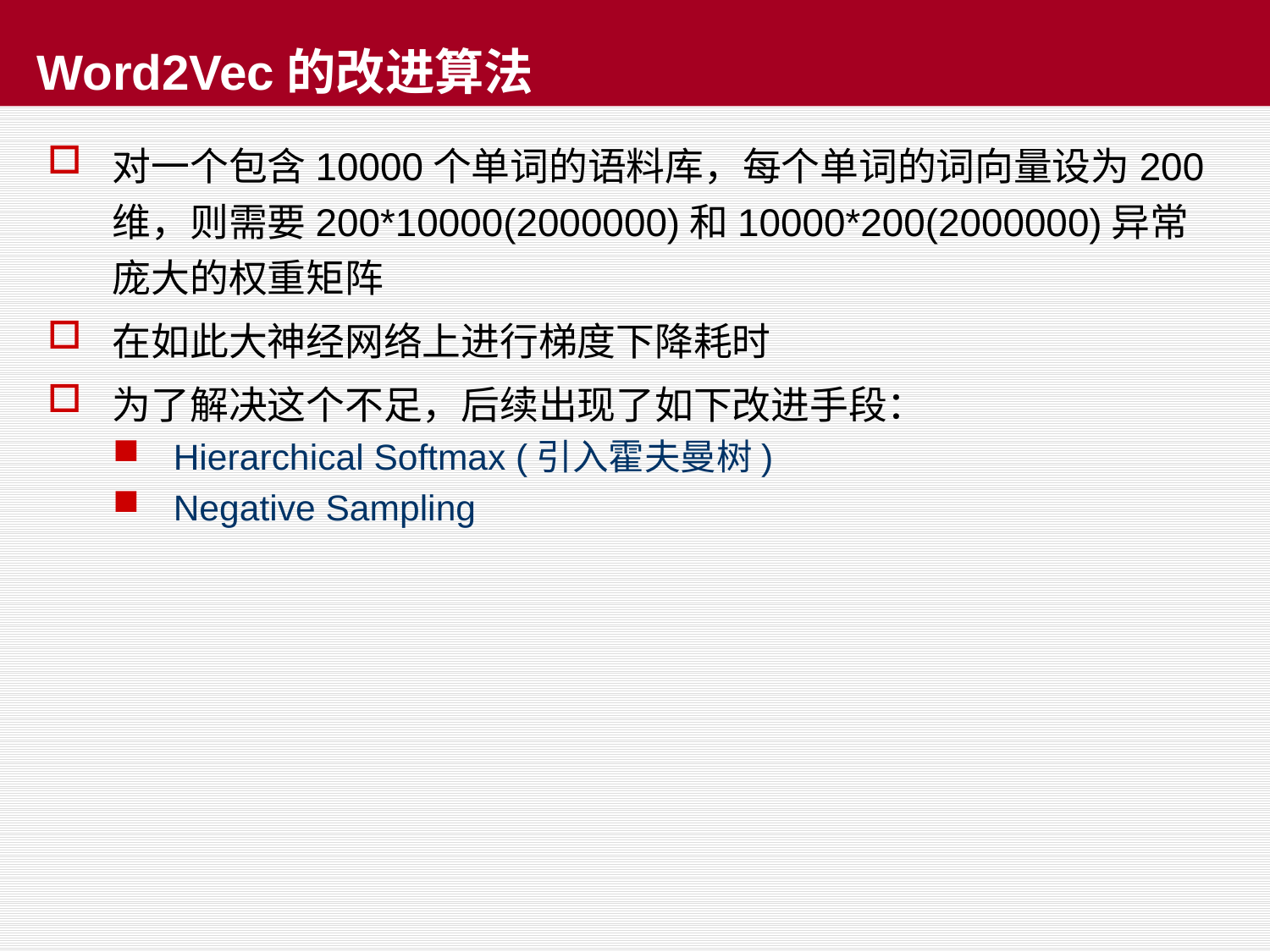

# Word2Vec的改进算法
对一个包含10000个单词的语料库，每个单词的词向量设为200维，则需要200*10000(2000000)和10000*200(2000000)异常庞大的权重矩阵
在如此大神经网络上进行梯度下降耗时
为了解决这个不足，后续出现了如下改进手段：
Hierarchical Softmax (引入霍夫曼树)
Negative Sampling